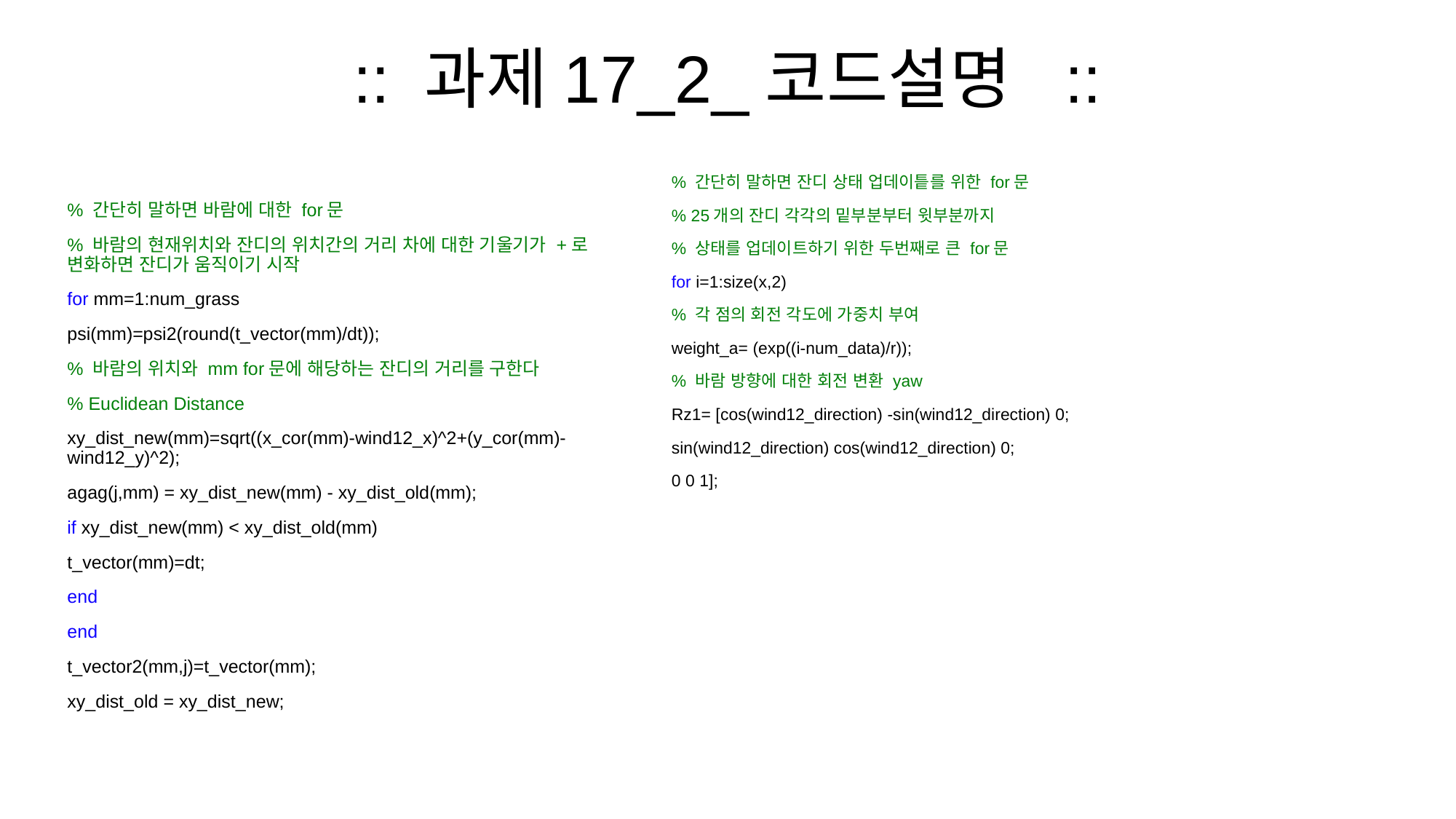

# :: 과제17_2_코드설명  ::

% 간단히 말하면 바람에 대한 for문
% 바람의 현재위치와 잔디의 위치간의 거리 차에 대한 기울기가 +로 변화하면 잔디가 움직이기 시작
for mm=1:num_grass
psi(mm)=psi2(round(t_vector(mm)/dt));
% 바람의 위치와 mm for문에 해당하는 잔디의 거리를 구한다
% Euclidean Distance
xy_dist_new(mm)=sqrt((x_cor(mm)-wind12_x)^2+(y_cor(mm)-wind12_y)^2);
agag(j,mm) = xy_dist_new(mm) - xy_dist_old(mm);
if xy_dist_new(mm) < xy_dist_old(mm)
t_vector(mm)=dt;
end
end
t_vector2(mm,j)=t_vector(mm);
xy_dist_old = xy_dist_new;
% 간단히 말하면 잔디 상태 업데이틑를 위한 for문
% 25개의 잔디 각각의 밑부분부터 윗부분까지
% 상태를 업데이트하기 위한 두번째로 큰 for문
for i=1:size(x,2)
% 각 점의 회전 각도에 가중치 부여
weight_a= (exp((i-num_data)/r));
% 바람 방향에 대한 회전 변환 yaw
Rz1= [cos(wind12_direction) -sin(wind12_direction) 0;
sin(wind12_direction) cos(wind12_direction) 0;
0 0 1];